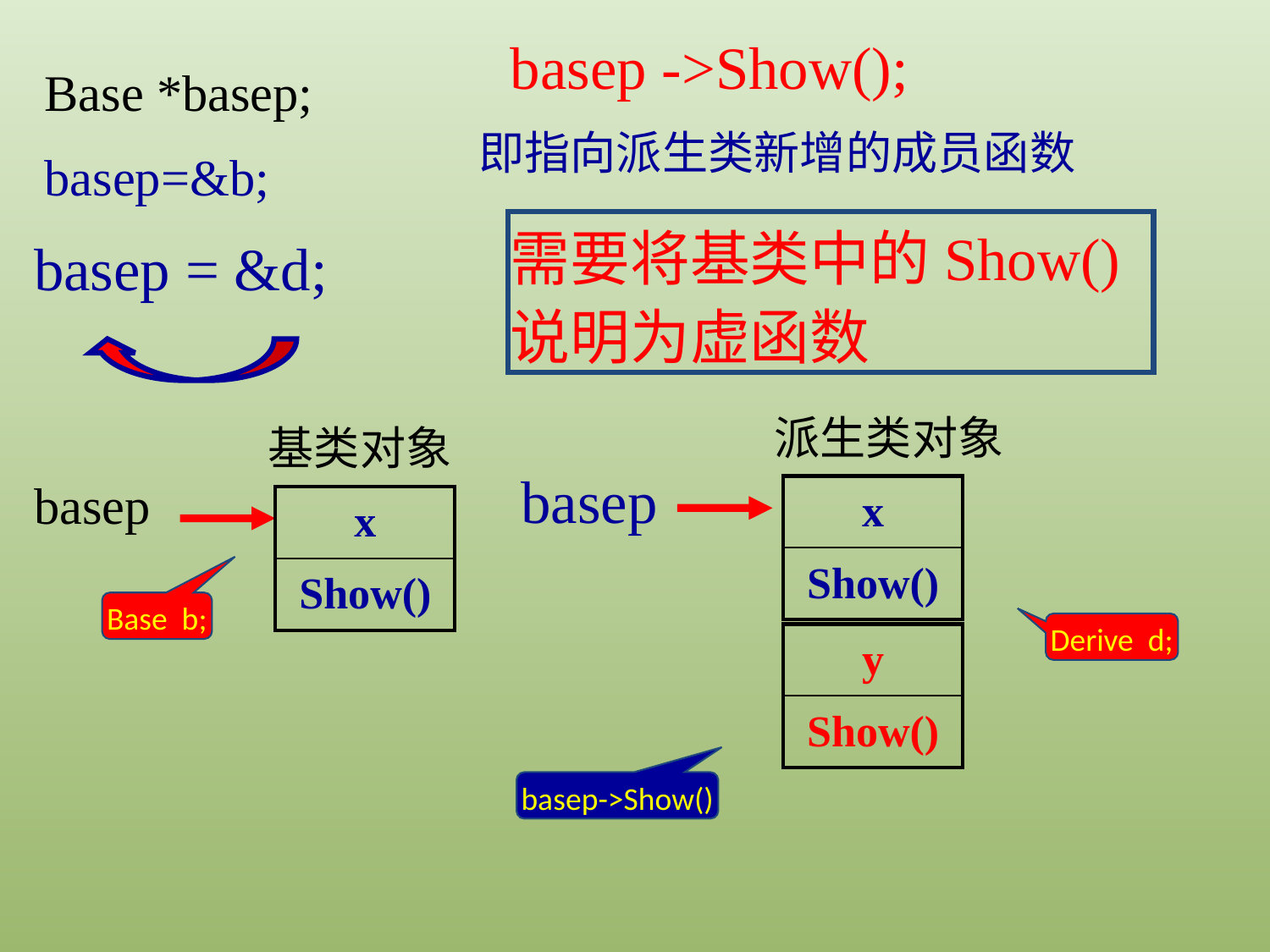

basep ->Show();
Base *basep;
即指向派生类新增的成员函数
basep=&b;
需要将基类中的Show()说明为虚函数
basep = &d;

派生类对象
基类对象
basep
basep
| x |
| --- |
| Show() |
| x |
| --- |
| Show() |

Base  b;
Derive  d;
| y |
| --- |
| Show() |
basep->Show()
783